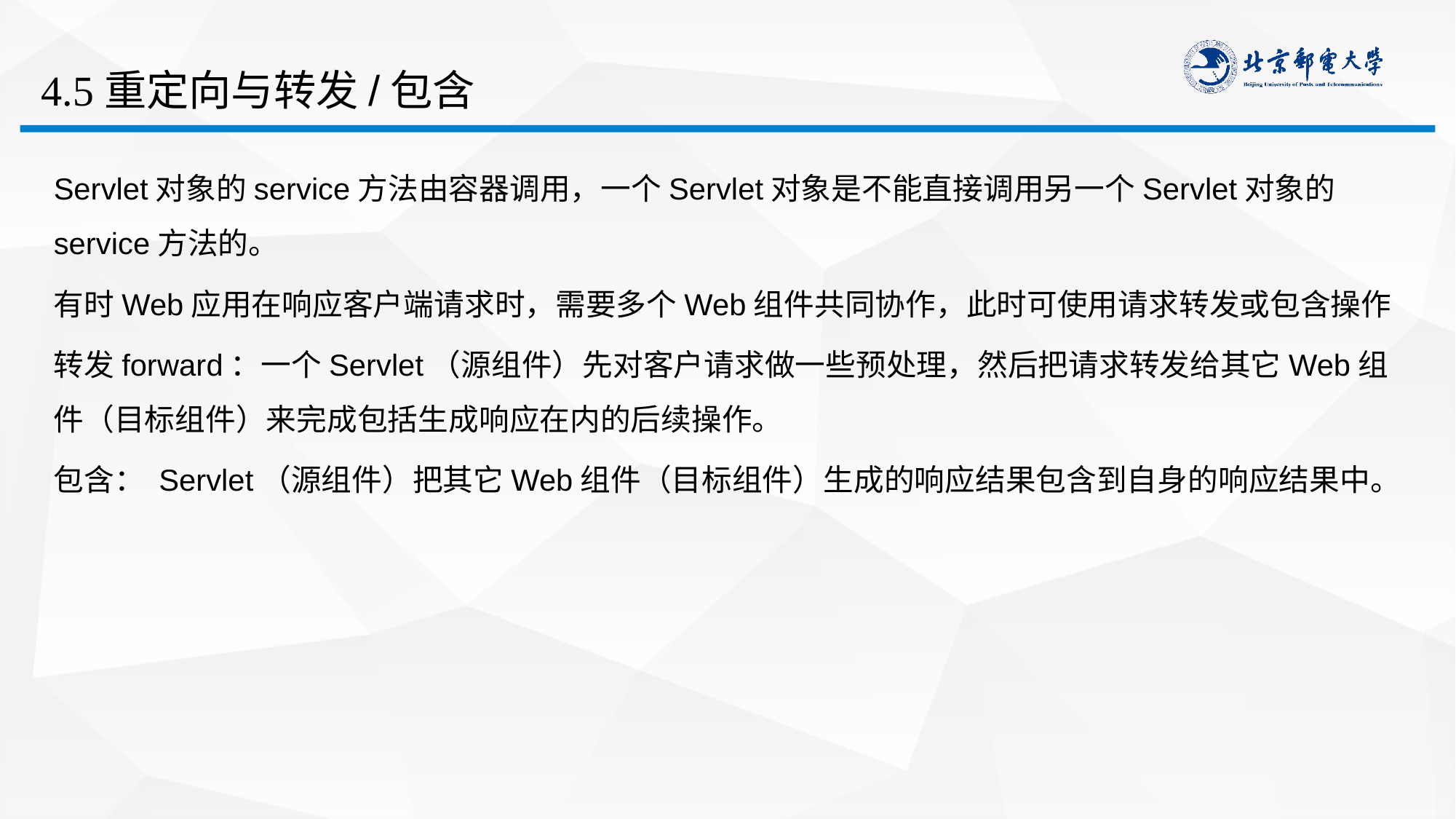

# 4.5重定向与转发/包含
Servlet对象的service方法由容器调用，一个Servlet对象是不能直接调用另一个Servlet对象的service方法的。
有时Web应用在响应客户端请求时，需要多个Web组件共同协作，此时可使用请求转发或包含操作
转发forward：一个Servlet（源组件）先对客户请求做一些预处理，然后把请求转发给其它Web组件（目标组件）来完成包括生成响应在内的后续操作。
包含： Servlet（源组件）把其它Web组件（目标组件）生成的响应结果包含到自身的响应结果中。